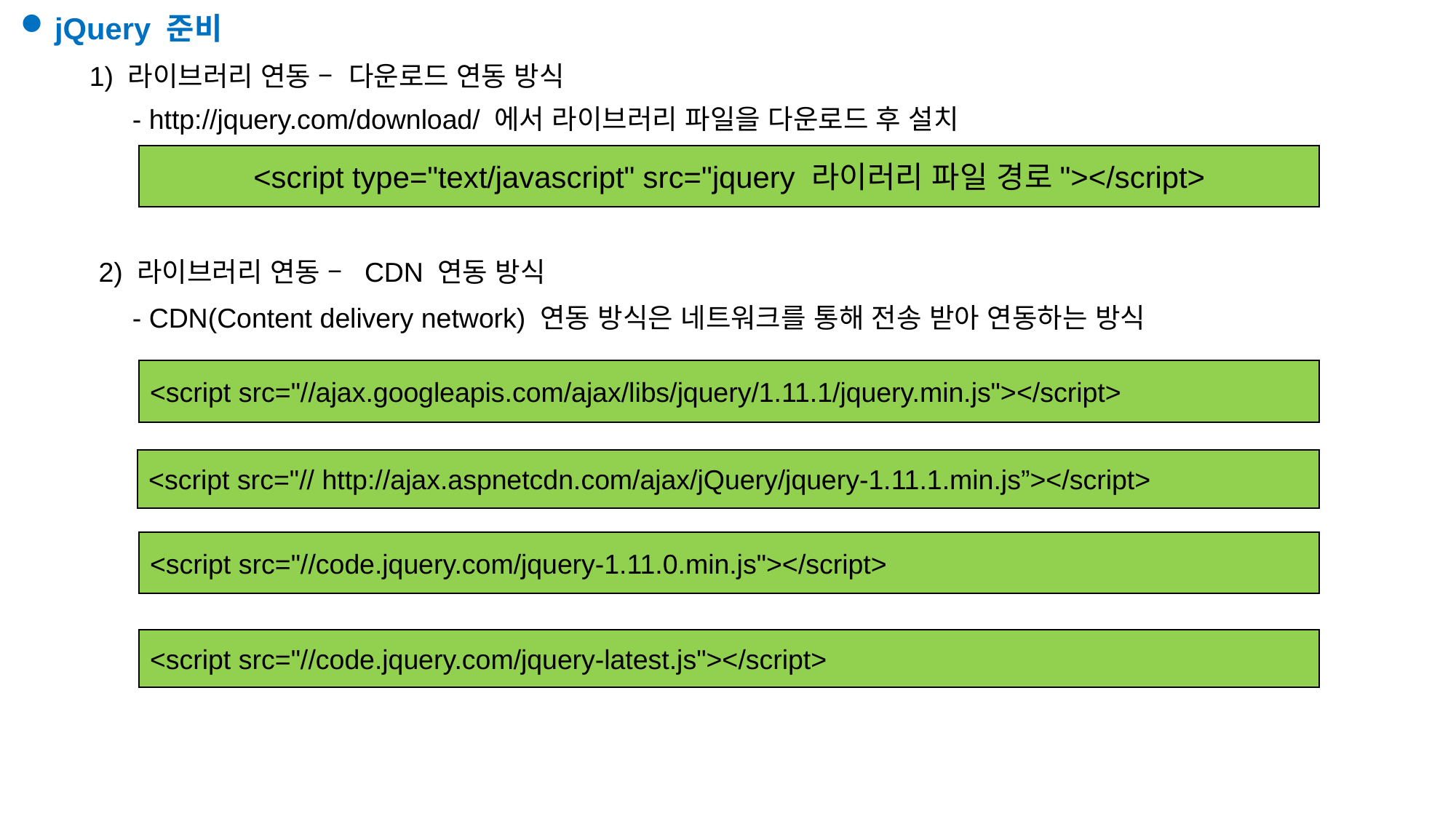

jQuery 준비
 1) 라이브러리 연동 –  다운로드 연동 방식
- http://jquery.com/download/ 에서 라이브러리 파일을 다운로드 후 설치
<script type="text/javascript" src="jquery 라이러리 파일 경로"></script>
 2) 라이브러리 연동 –  CDN 연동 방식
- CDN(Content delivery network) 연동 방식은 네트워크를 통해 전송 받아 연동하는 방식
<script src="//ajax.googleapis.com/ajax/libs/jquery/1.11.1/jquery.min.js"></script>
<script src="// http://ajax.aspnetcdn.com/ajax/jQuery/jquery-1.11.1.min.js”></script>
<script src="//code.jquery.com/jquery-1.11.0.min.js"></script>
<script src="//code.jquery.com/jquery-latest.js"></script>